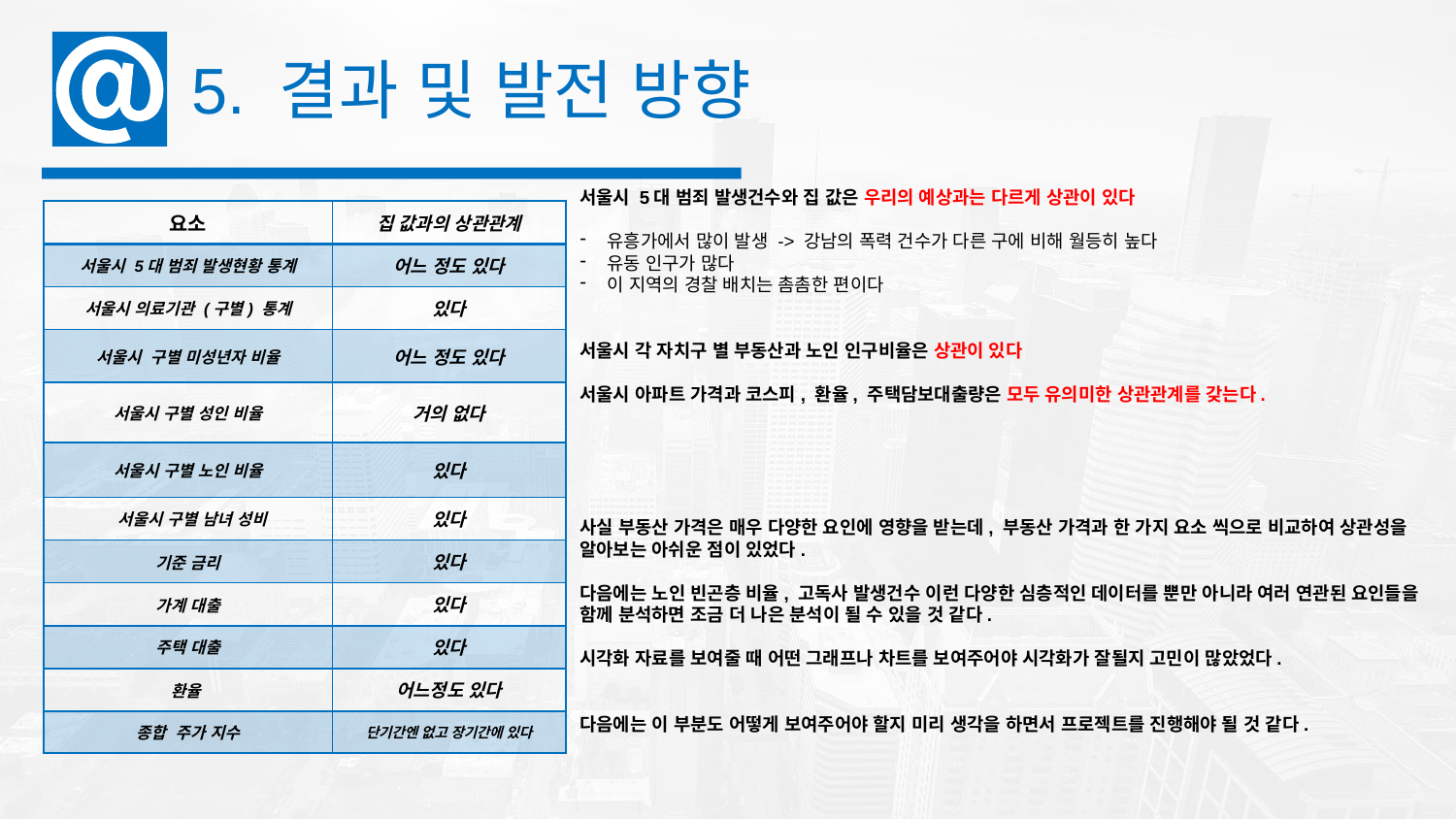

5. 결과 및 발전 방향

서울시 5대 범죄 발생건수와 집 값은 우리의 예상과는 다르게 상관이 있다

유흥가에서 많이 발생 -> 강남의 폭력 건수가 다른 구에 비해 월등히 높다
유동 인구가 많다
이 지역의 경찰 배치는 촘촘한 편이다

서울시 각 자치구 별 부동산과 노인 인구비율은 상관이 있다

서울시 아파트 가격과 코스피, 환율, 주택담보대출량은 모두 유의미한 상관관계를 갖는다.

사실 부동산 가격은 매우 다양한 요인에 영향을 받는데, 부동산 가격과 한 가지 요소 씩으로 비교하여 상관성을 알아보는 아쉬운 점이 있었다.

다음에는 노인 빈곤층 비율, 고독사 발생건수 이런 다양한 심층적인 데이터를 뿐만 아니라 여러 연관된 요인들을 함께 분석하면 조금 더 나은 분석이 될 수 있을 것 같다.

시각화 자료를 보여줄 때 어떤 그래프나 차트를 보여주어야 시각화가 잘될지 고민이 많았었다.

다음에는 이 부분도 어떻게 보여주어야 할지 미리 생각을 하면서 프로젝트를 진행해야 될 것 같다.
| 요소 | 집 값과의 상관관계 |
| --- | --- |
| 서울시 5대 범죄 발생현황 통계 | 어느 정도 있다 |
| 서울시 의료기관 (구별) 통계 | 있다 |
| 서울시 구별 미성년자 비율 | 어느 정도 있다 |
| 서울시 구별 성인 비율 | 거의 없다 |
| 서울시 구별 노인 비율 | 있다 |
| 서울시 구별 남녀 성비 | 있다 |
| 기준 금리 | 있다 |
| 가계 대출 | 있다 |
| 주택 대출 | 있다 |
| 환율 | 어느정도 있다 |
| 종합 주가 지수 | 단기간엔 없고 장기간에 있다 |